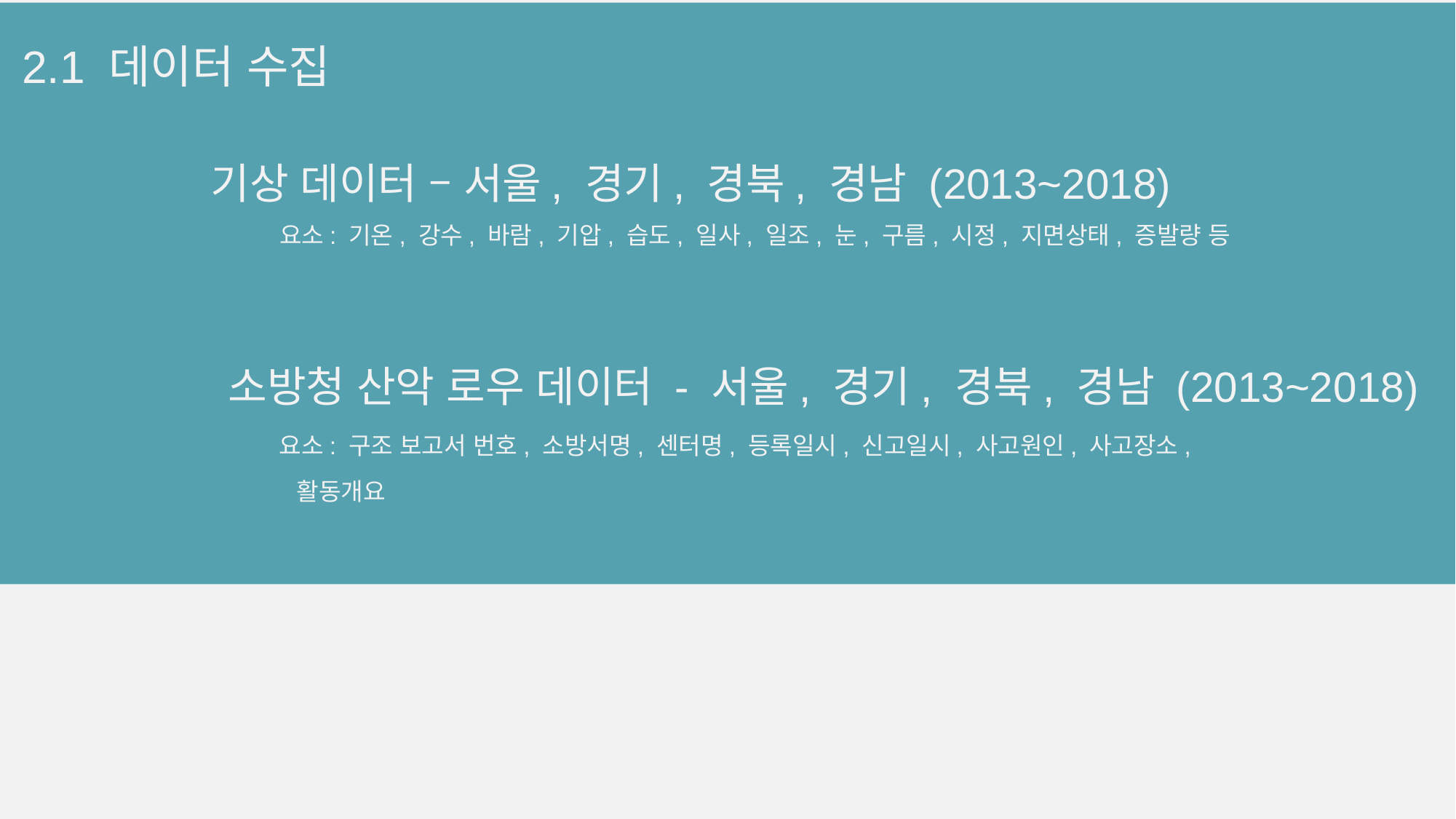

2.1 데이터 수집
기상 데이터 – 서울, 경기, 경북, 경남 (2013~2018)
요소: 기온, 강수, 바람, 기압, 습도, 일사, 일조, 눈, 구름, 시정, 지면상태, 증발량 등
소방청 산악 로우 데이터 - 서울, 경기, 경북, 경남 (2013~2018)
요소: 구조 보고서 번호, 소방서명, 센터명, 등록일시, 신고일시, 사고원인, 사고장소,활동개요
- 기상자료 개방 포털 종관 기상 관측
https://data.kma.go.kr/data/grnd/selectAsosRltmList.do?pgmNo=36
- 산악 로우 데이터
신청 후 개인 메일 수취